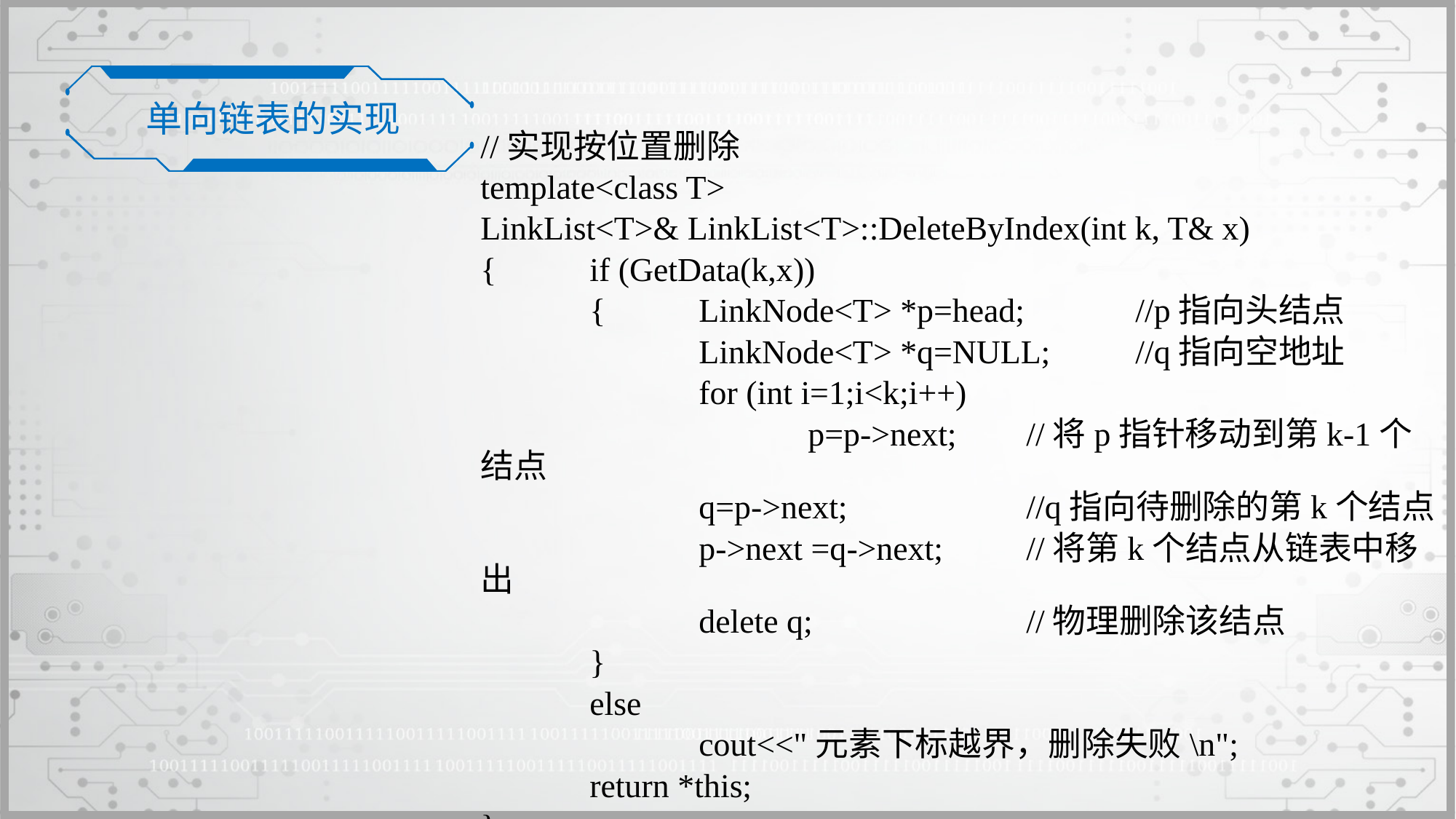

单向链表的实现
//实现按位置删除
template<class T>
LinkList<T>& LinkList<T>::DeleteByIndex(int k, T& x)
{	if (GetData(k,x))
	{	LinkNode<T> *p=head;		//p指向头结点
		LinkNode<T> *q=NULL;	//q指向空地址
		for (int i=1;i<k;i++)
			p=p->next;	//将p指针移动到第k-1个结点
		q=p->next;		//q指向待删除的第k个结点
		p->next =q->next;	//将第k个结点从链表中移出
		delete q;		//物理删除该结点
	}
	else
		cout<<"元素下标越界，删除失败\n";
	return *this;
}